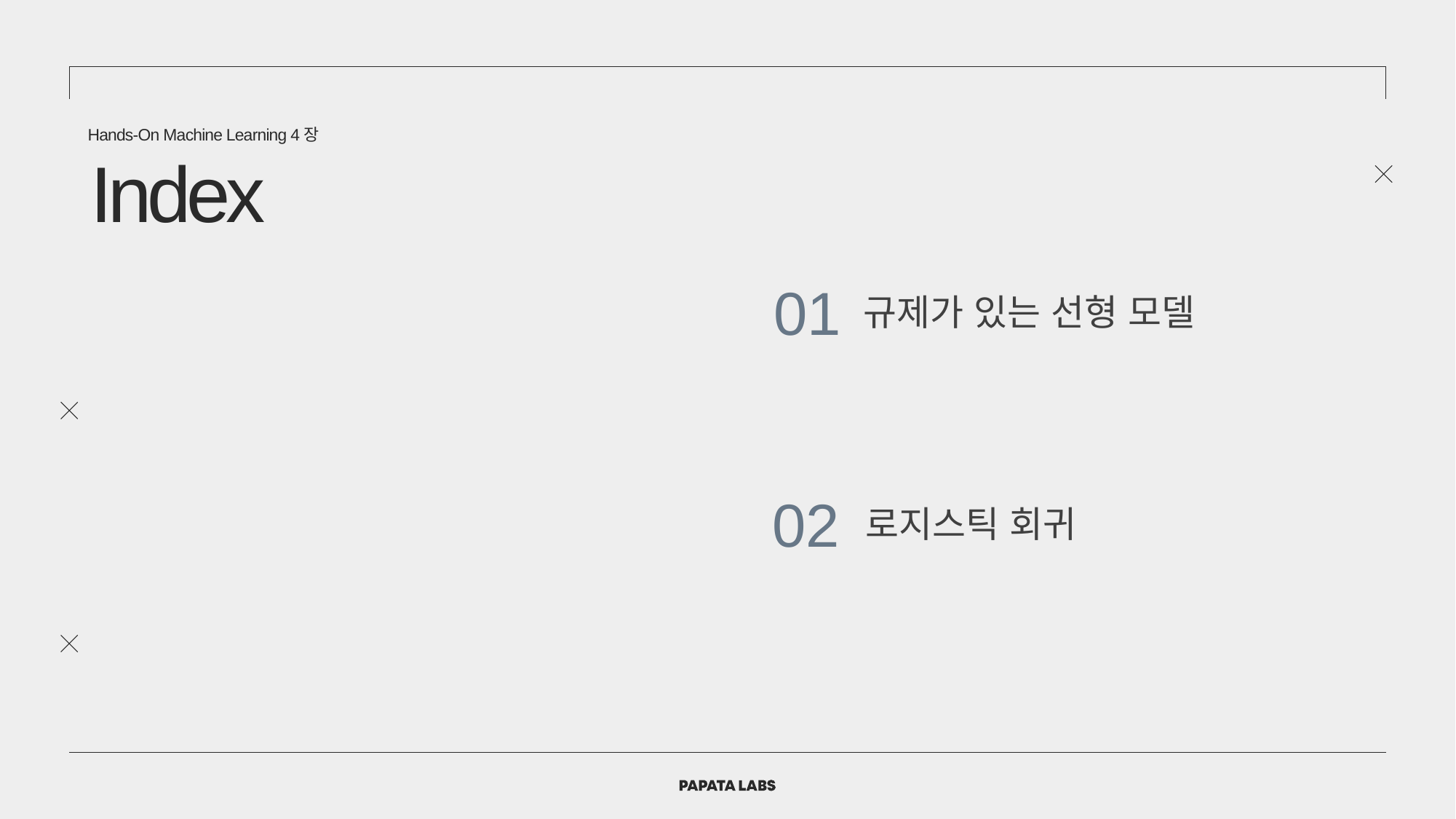

Hands-On Machine Learning 4장
Index
01
규제가 있는 선형 모델
02
로지스틱 회귀